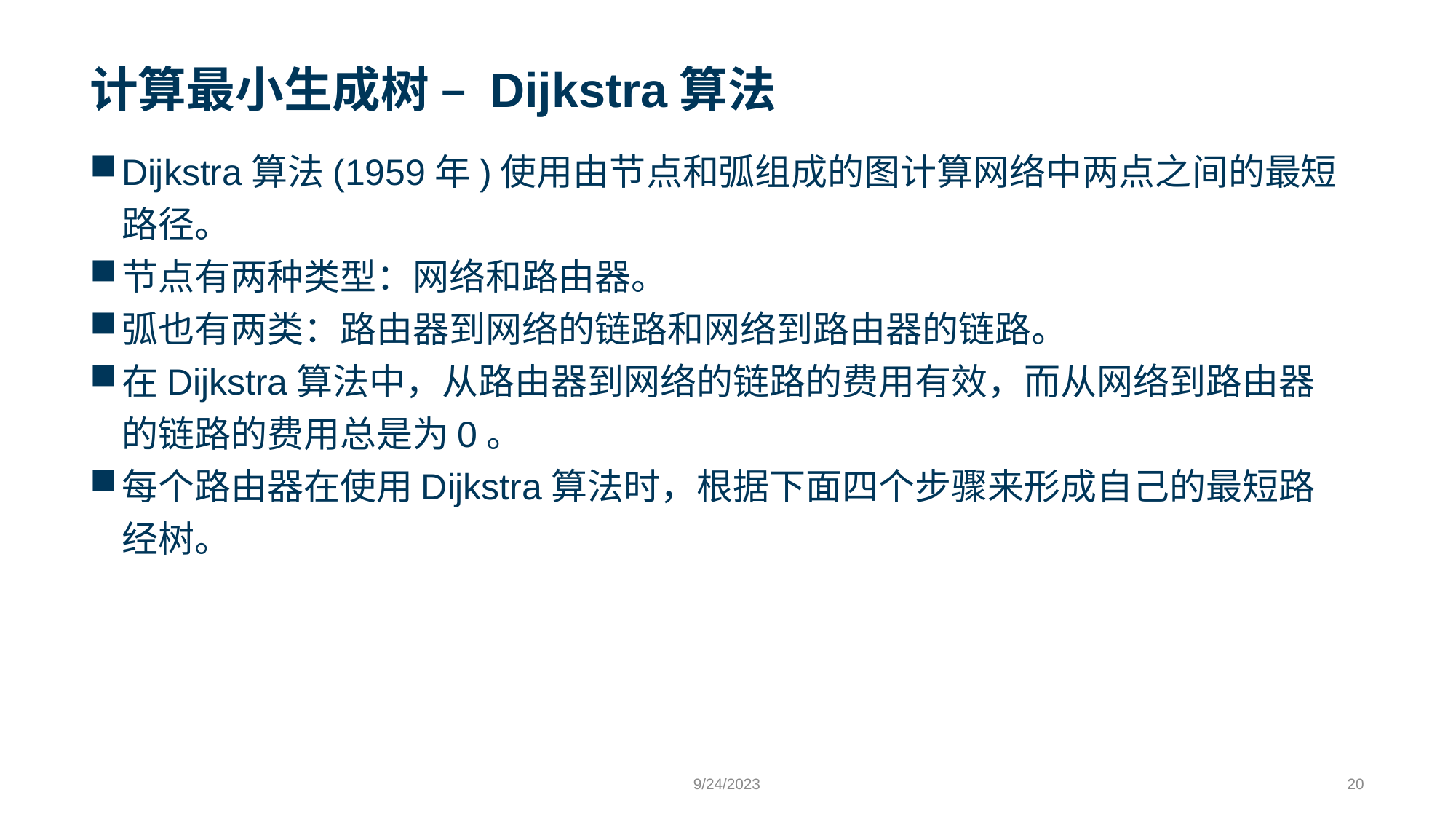

# 计算最小生成树 – Dijkstra算法
Dijkstra算法(1959年)使用由节点和弧组成的图计算网络中两点之间的最短路径。
节点有两种类型：网络和路由器。
弧也有两类：路由器到网络的链路和网络到路由器的链路。
在Dijkstra算法中，从路由器到网络的链路的费用有效，而从网络到路由器的链路的费用总是为0。
每个路由器在使用Dijkstra算法时，根据下面四个步骤来形成自己的最短路经树。

9/24/2023
20